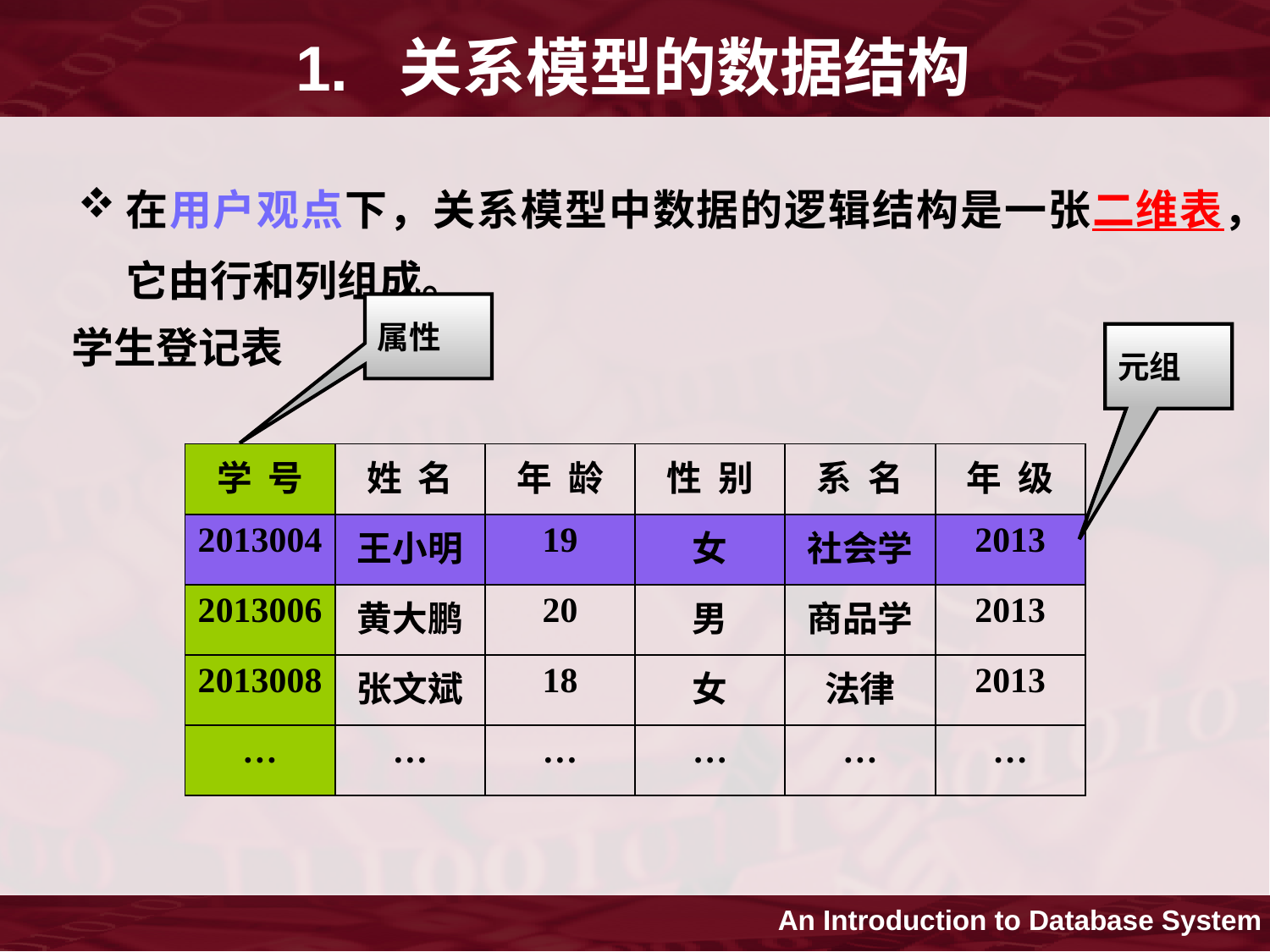

# 1.  关系模型的数据结构
在用户观点下，关系模型中数据的逻辑结构是一张二维表，它由行和列组成。
属性
学生登记表
元组
| 学 号 | 姓 名 | 年 龄 | 性 别 | 系 名 | 年 级 |
| --- | --- | --- | --- | --- | --- |
| 2013004 | 王小明 | 19 | 女 | 社会学 | 2013 |
| 2013006 | 黄大鹏 | 20 | 男 | 商品学 | 2013 |
| 2013008 | 张文斌 | 18 | 女 | 法律 | 2013 |
| … | … | … | … | … | … |